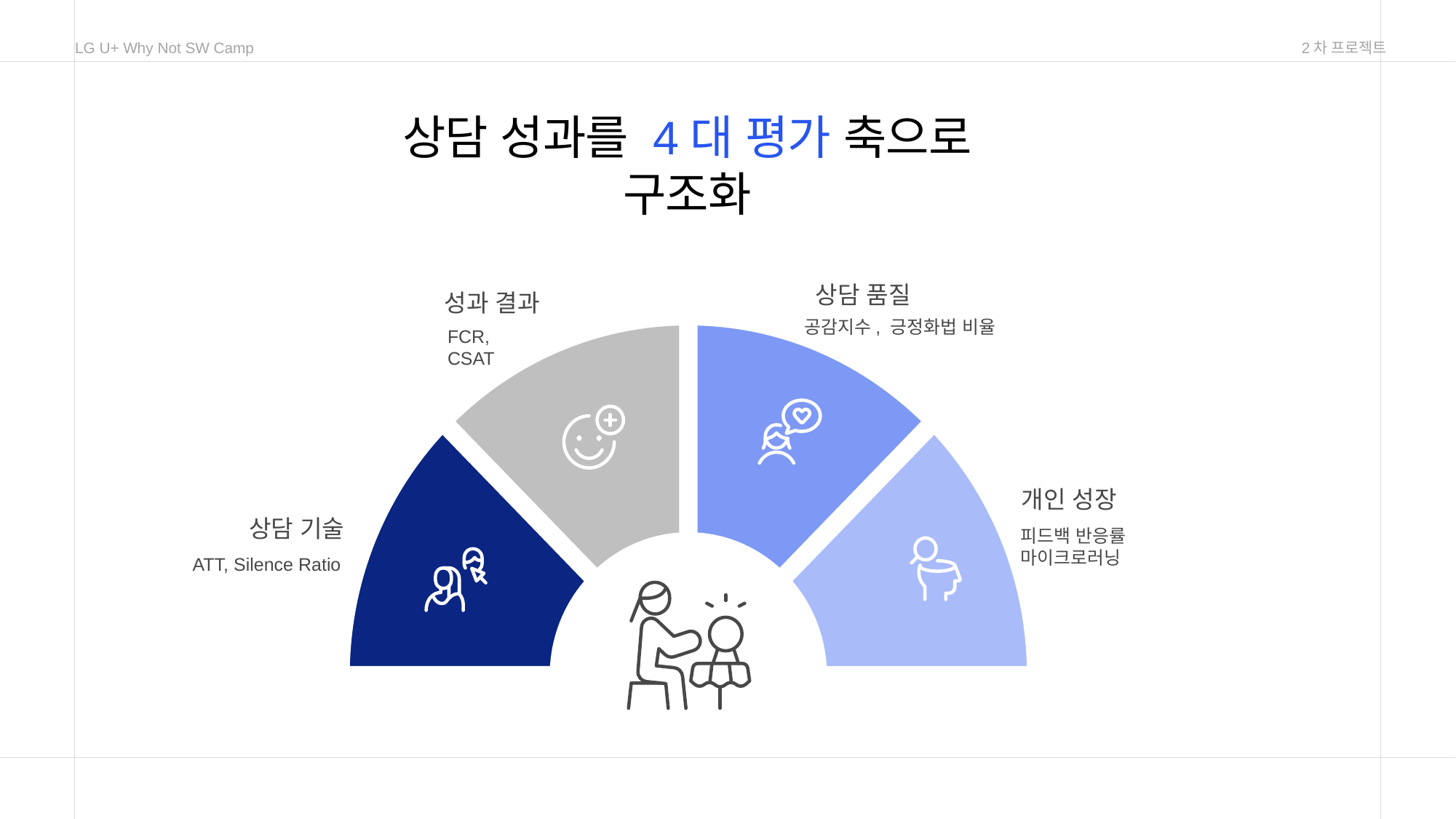

LG U+ Why Not SW Camp
2차 프로젝트

상담 성과를 4대 평가 축으로 구조화
상담 품질
성과 결과

공감지수, 긍정화법 비율
FCR, CSAT

개인 성장
상담 기술
피드백 반응률
마이크로러닝

ATT, Silence Ratio